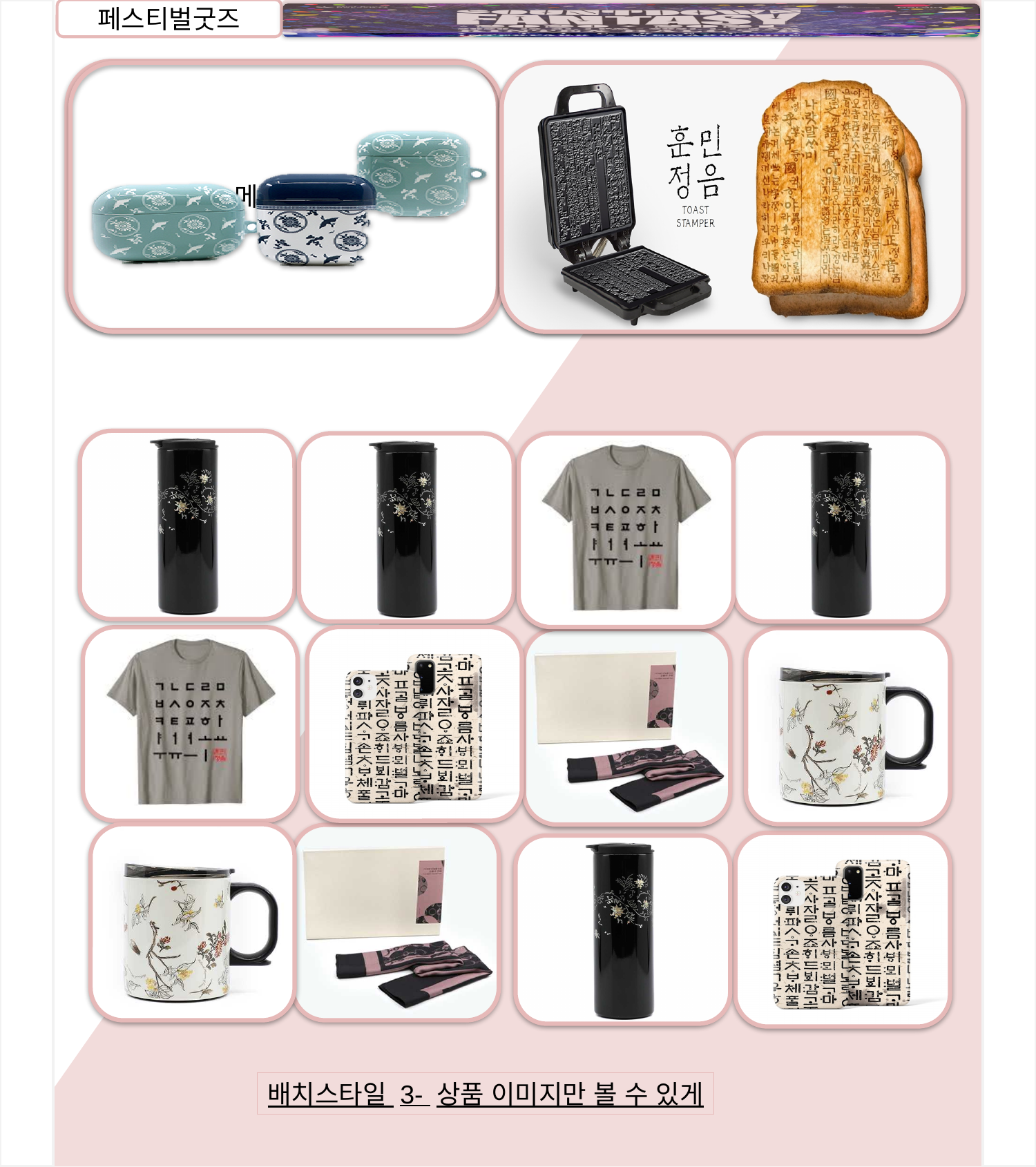

페스티벌굿즈

메인상품

배치스타일 3- 상품 이미지만 볼 수 있게